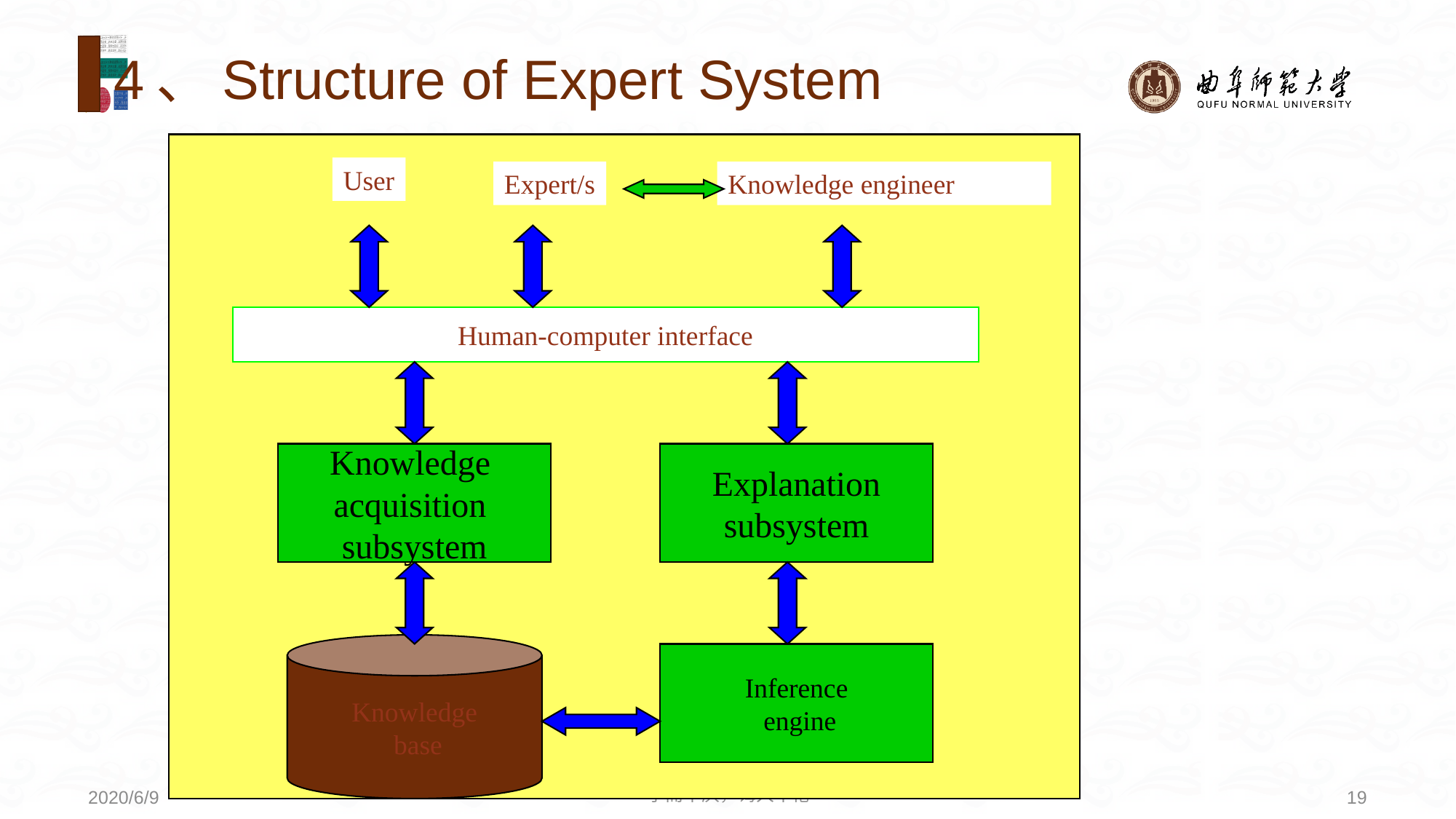

# 4、Structure of Expert System

User
Expert/s
Knowledge engineer

Human-computer interface

Knowledge
acquisition
subsystem
Explanation
subsystem

Knowledge
 base
Inference
 engine

学而不厌，诲人不倦
19
2020/6/9